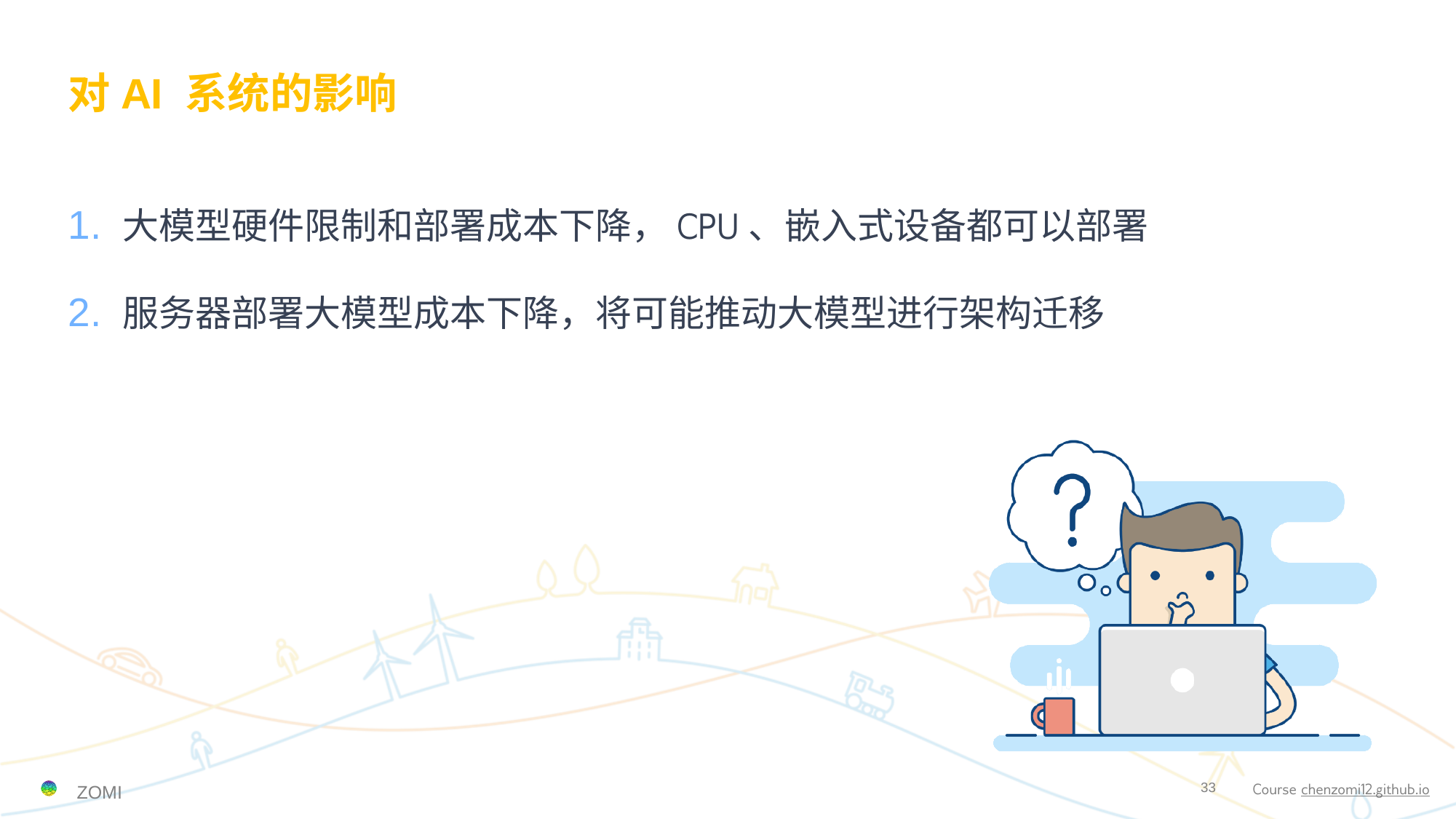

# 对AI 系统的影响
大模型硬件限制和部署成本下降，CPU、嵌入式设备都可以部署
服务器部署大模型成本下降，将可能推动大模型进行架构迁移